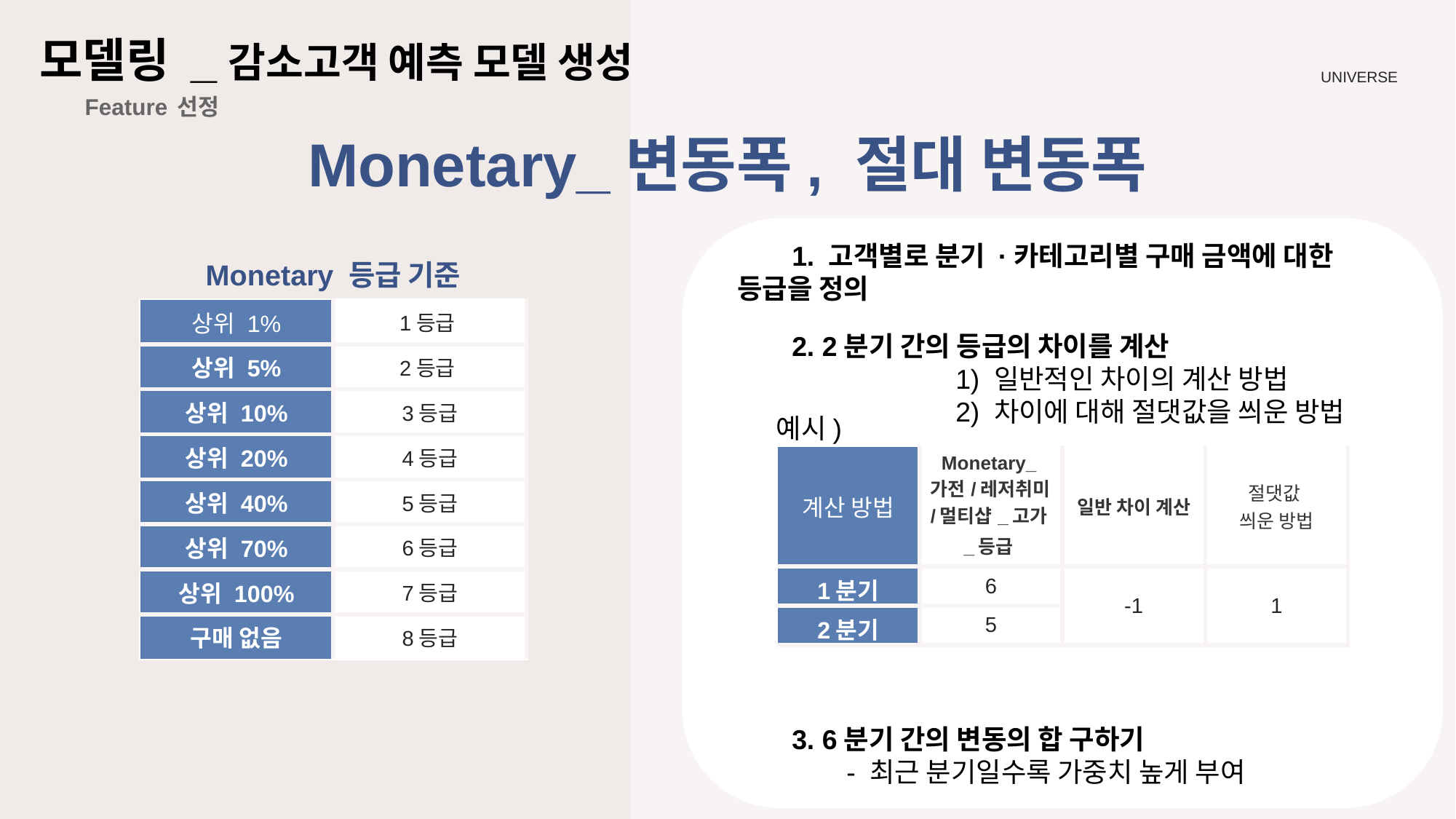

모델링 _감소고객 예측 모델 생성
UNIVERSE
 Feature 선정
# Monetary_변동폭, 절대 변동폭
1. 고객별로 분기 ·카테고리별 구매 금액에 대한 등급을 정의
2. 2분기 간의 등급의 차이를 계산
   		1) 일반적인 차이의 계산 방법
   		2) 차이에 대해 절댓값을 씌운 방법

3. 6분기 간의 변동의 합 구하기
- 최근 분기일수록 가중치 높게 부여

Monetary 등급 기준
| 상위 1% | 1등급 |
| --- | --- |
| 상위 5% | 2등급 |
| 상위 10% | 3등급 |
| 상위 20% | 4등급 |
| 상위 40% | 5등급 |
| 상위 70% | 6등급 |
| 상위 100% | 7등급 |
| 구매 없음 | 8등급 |
예시)
| 계산 방법 | Monetary\_가전/레저취미/멀티샵\_고가\_등급 | 일반 차이 계산 | 절댓값 씌운 방법 |
| --- | --- | --- | --- |
| 1분기 | 6 | -1 | 1 |
| 2분기 | 5 |  |  |